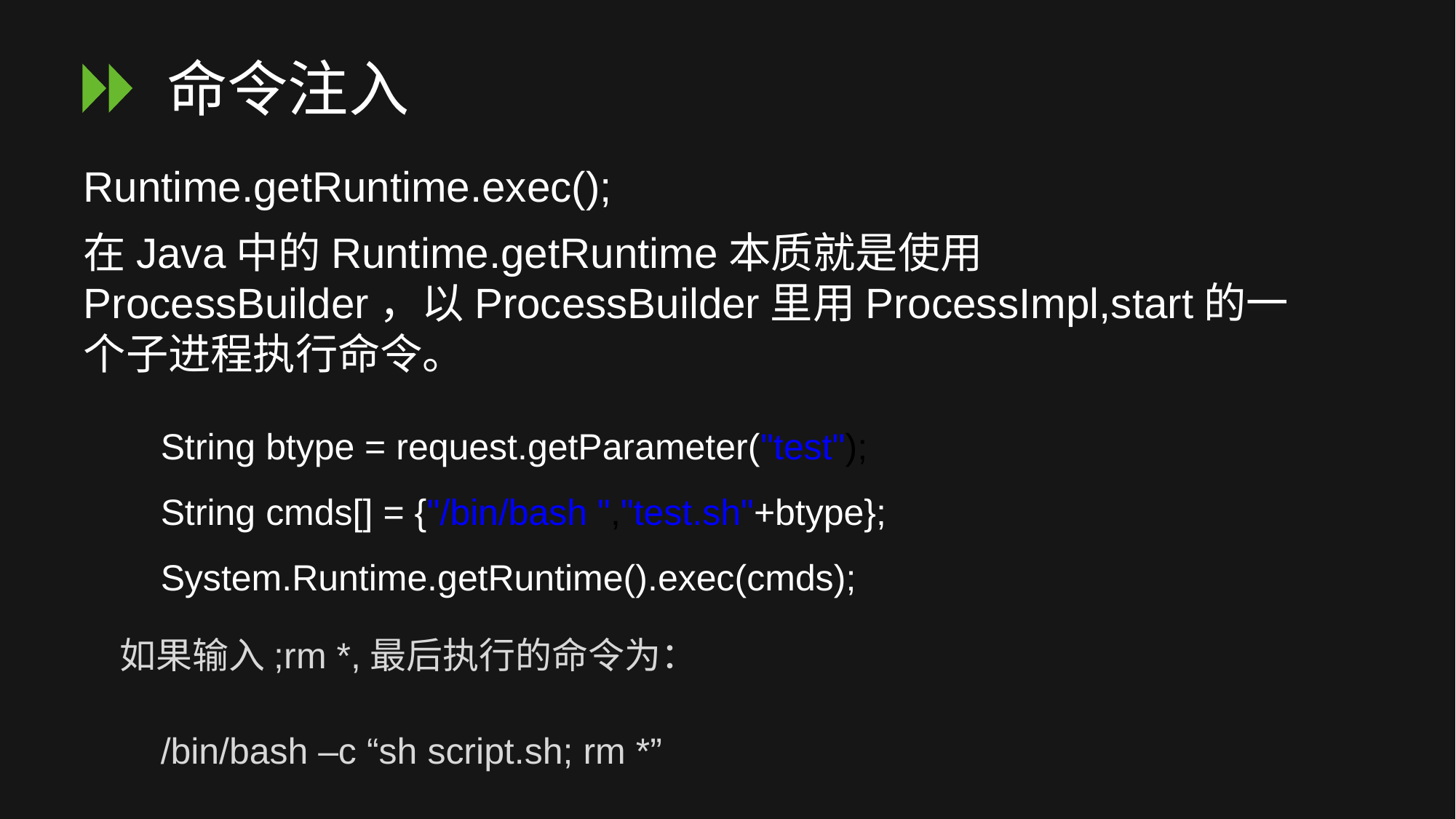

# 命令注入
Runtime.getRuntime.exec();
在Java中的Runtime.getRuntime本质就是使用ProcessBuilder，以ProcessBuilder里用ProcessImpl,start的一个子进程执行命令。
String btype = request.getParameter("test");
String cmds[] = {"/bin/bash ","test.sh"+btype};
System.Runtime.getRuntime().exec(cmds);
如果输入;rm *,最后执行的命令为：
/bin/bash –c “sh script.sh; rm *”